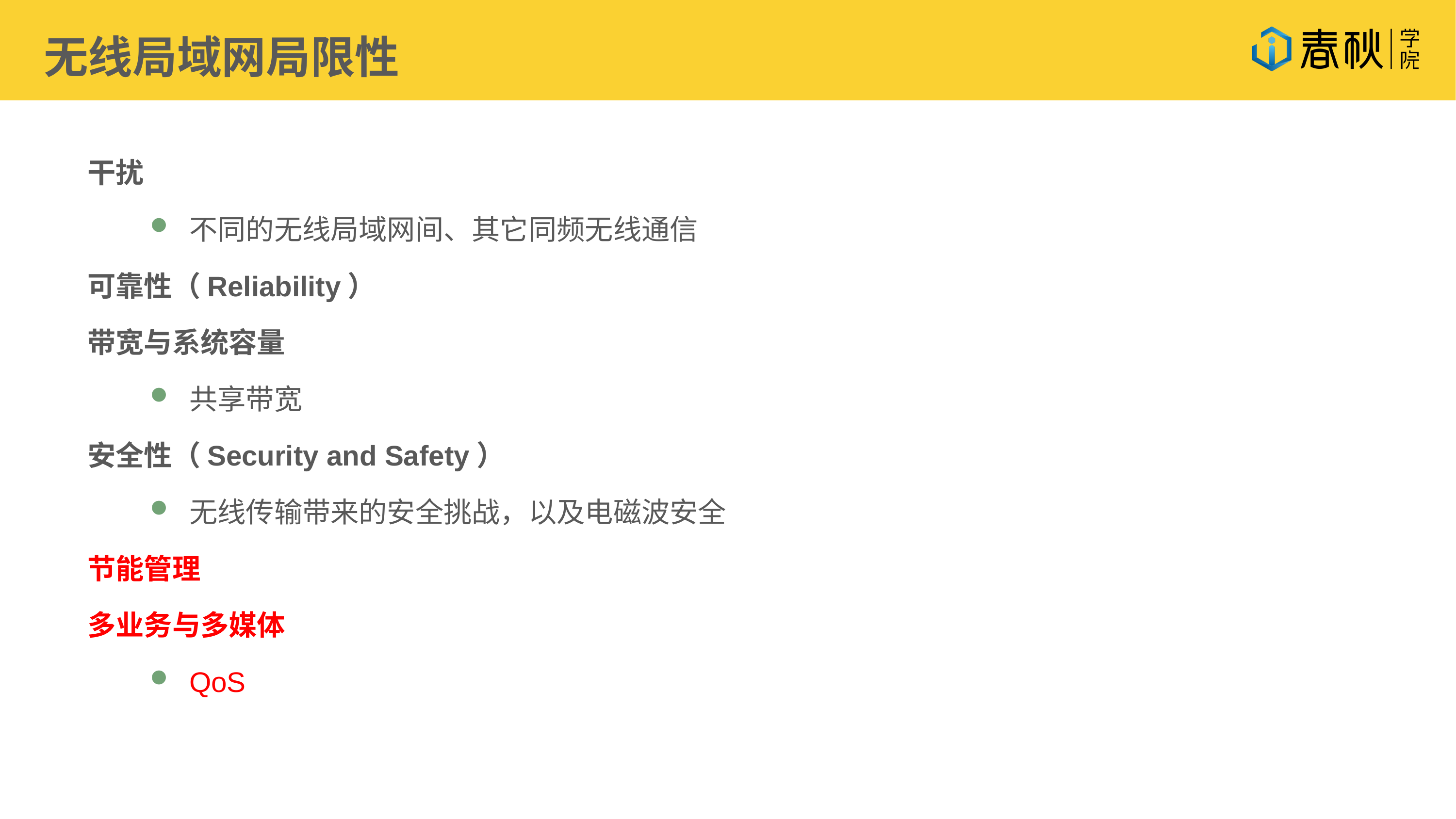

无线局域网局限性
干扰
不同的无线局域网间、其它同频无线通信
可靠性（Reliability）
带宽与系统容量
共享带宽
安全性（Security and Safety）
无线传输带来的安全挑战，以及电磁波安全
节能管理
多业务与多媒体
QoS